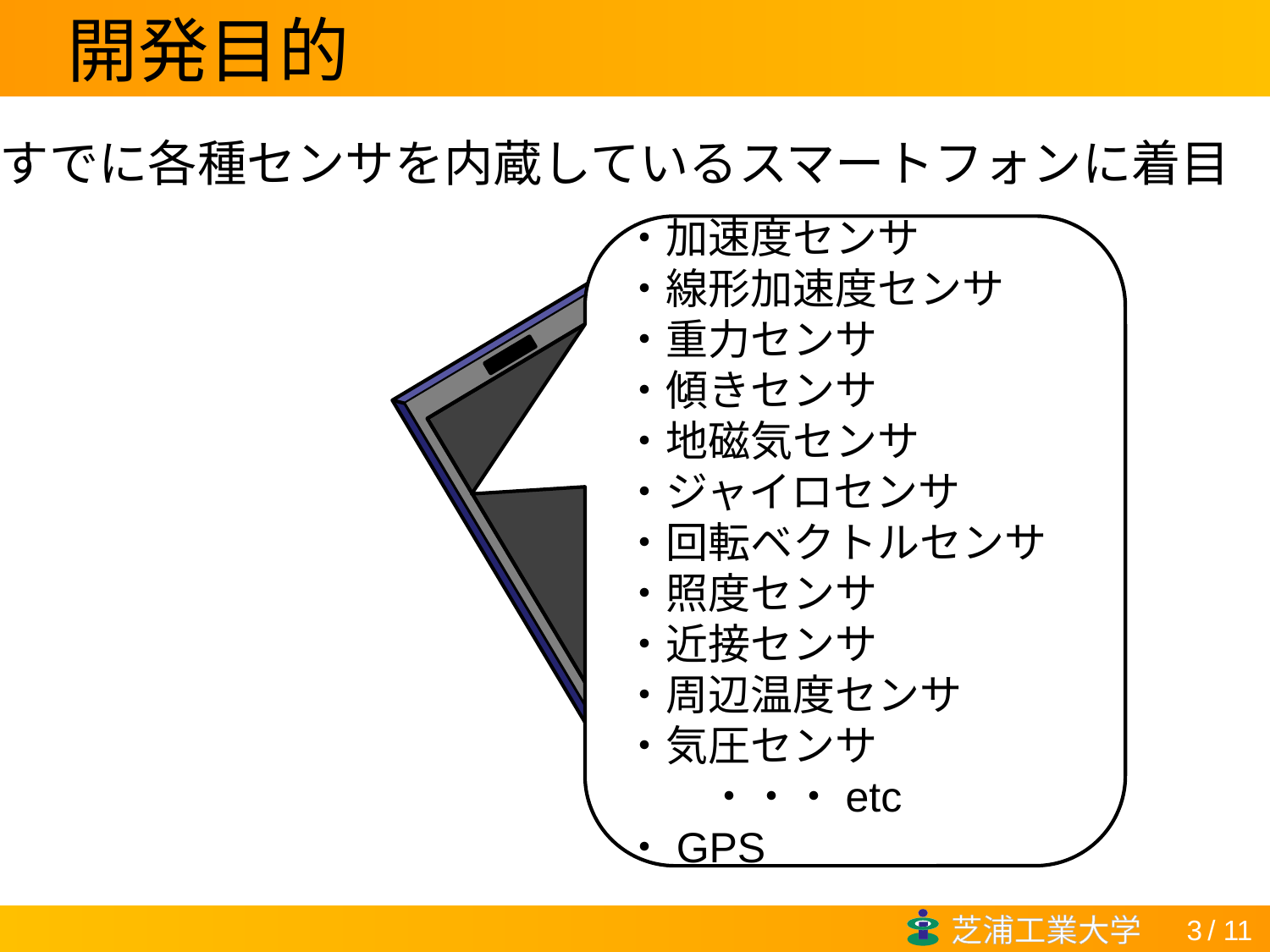

# 開発目的
すでに各種センサを内蔵しているスマートフォンに着目
・加速度センサ
・線形加速度センサ
・重力センサ
・傾きセンサ
・地磁気センサ
・ジャイロセンサ
・回転ベクトルセンサ
・照度センサ
・近接センサ
・周辺温度センサ
・気圧センサ	　　　・・・etc
・GPS

3
/ 11